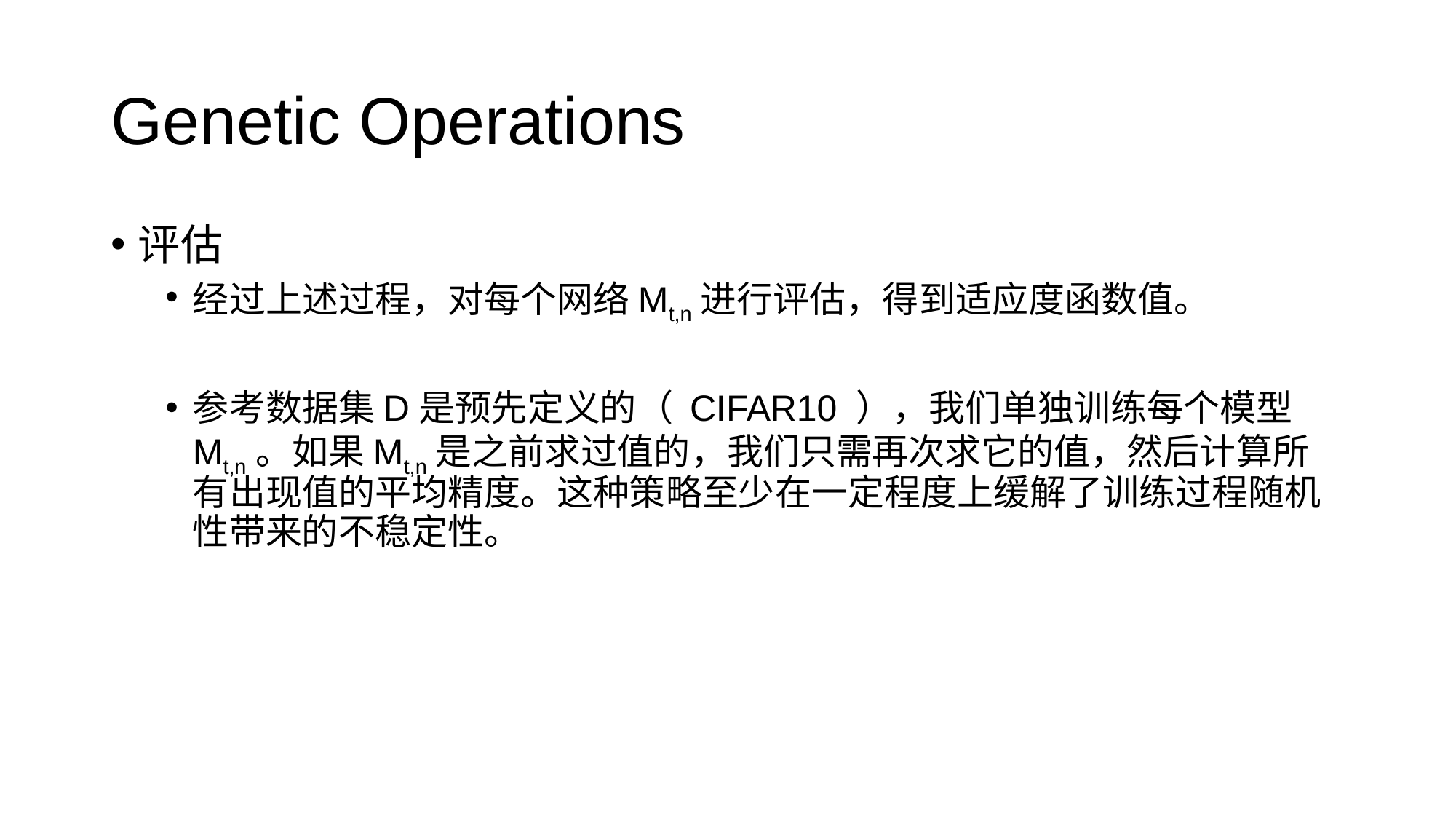

# Genetic Operations
评估
经过上述过程，对每个网络Mt,n进行评估，得到适应度函数值。

参考数据集D是预先定义的（ CIFAR10 ），我们单独训练每个模型Mt,n。如果Mt,n是之前求过值的，我们只需再次求它的值，然后计算所有出现值的平均精度。这种策略至少在一定程度上缓解了训练过程随机性带来的不稳定性。